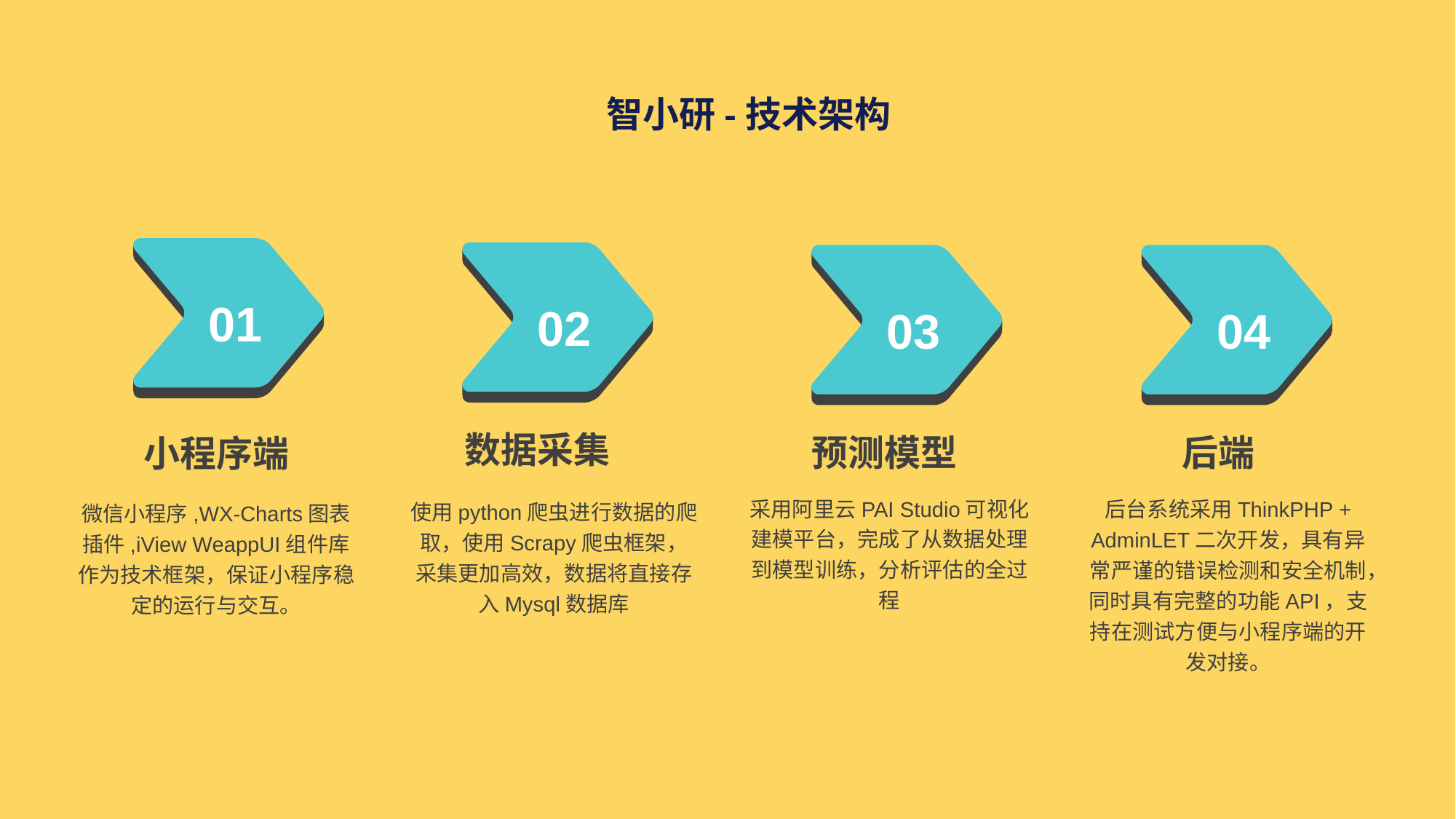

智小研-技术架构

01

02

03

04
数据采集
预测模型
后端
小程序端
采用阿里云PAI Studio可视化建模平台，完成了从数据处理到模型训练，分析评估的全过程
后台系统采用ThinkPHP + AdminLET二次开发，具有异常严谨的错误检测和安全机制，同时具有完整的功能API，支持在测试方便与小程序端的开发对接。
使用python爬虫进行数据的爬取，使用Scrapy爬虫框架，采集更加高效，数据将直接存入Mysql数据库
微信小程序,WX-Charts图表插件,iView WeappUI组件库作为技术框架，保证小程序稳定的运行与交互。